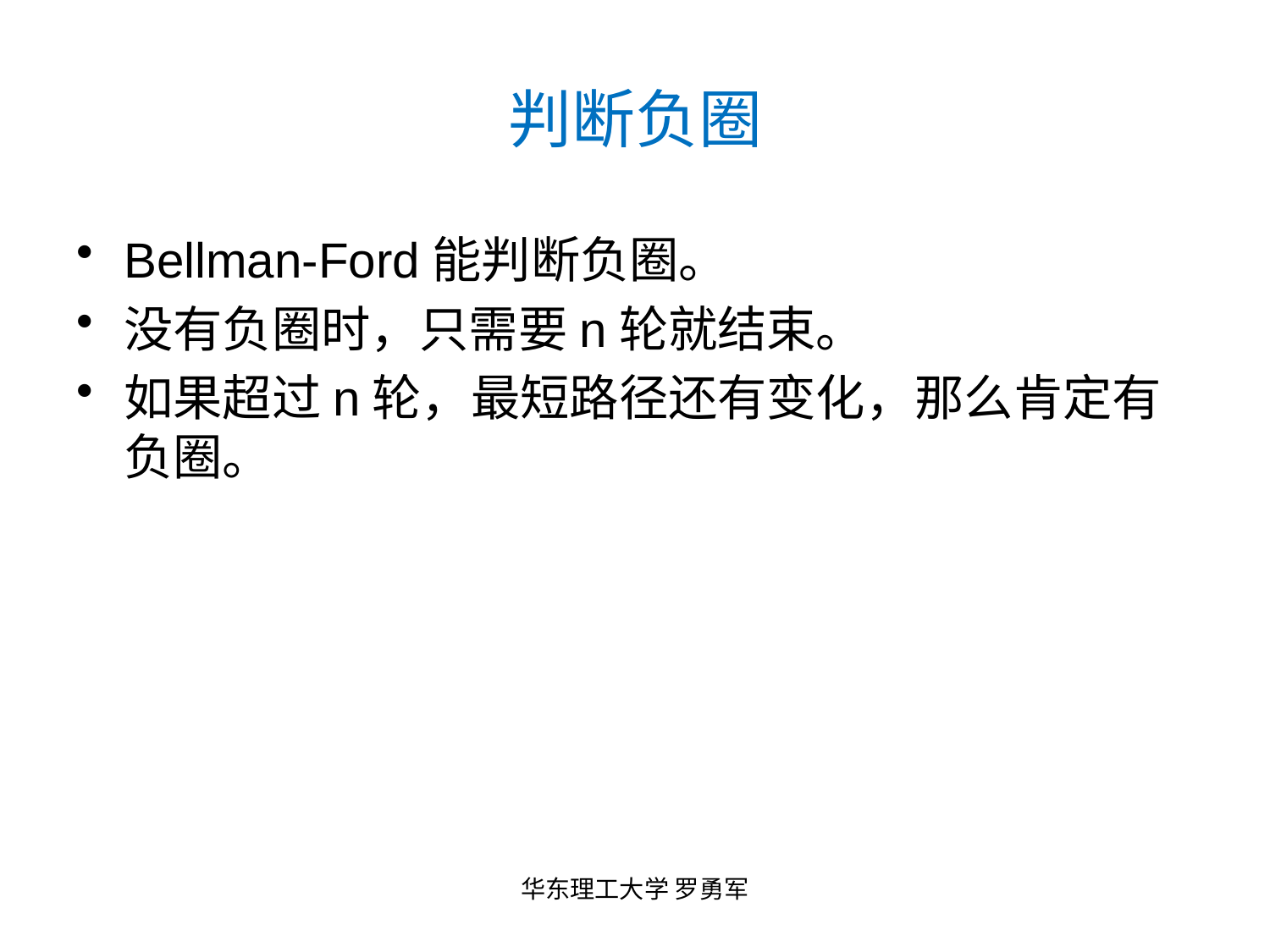

# 判断负圈
Bellman-Ford能判断负圈。
没有负圈时，只需要n轮就结束。
如果超过n轮，最短路径还有变化，那么肯定有负圈。

华东理工大学 罗勇军